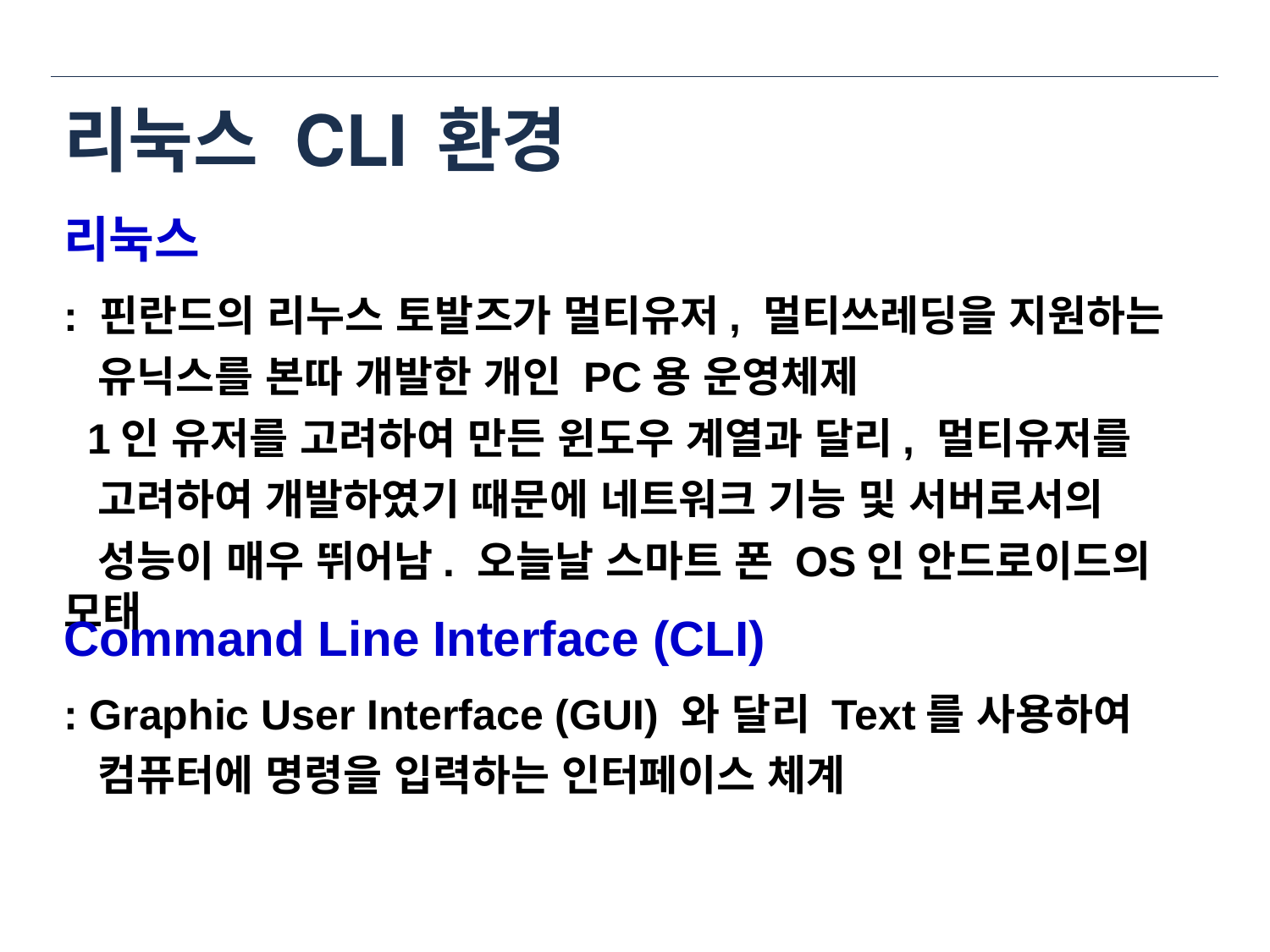

# 리눅스 CLI 환경
리눅스
: 핀란드의 리누스 토발즈가 멀티유저, 멀티쓰레딩을 지원하는
  유닉스를 본따 개발한 개인 PC용 운영체제
  1인 유저를 고려하여 만든 윈도우 계열과 달리, 멀티유저를
  고려하여 개발하였기 때문에 네트워크 기능 및 서버로서의
  성능이 매우 뛰어남. 오늘날 스마트 폰 OS인 안드로이드의 모태
Command Line Interface (CLI)
: Graphic User Interface (GUI) 와 달리 Text를 사용하여
  컴퓨터에 명령을 입력하는 인터페이스 체계